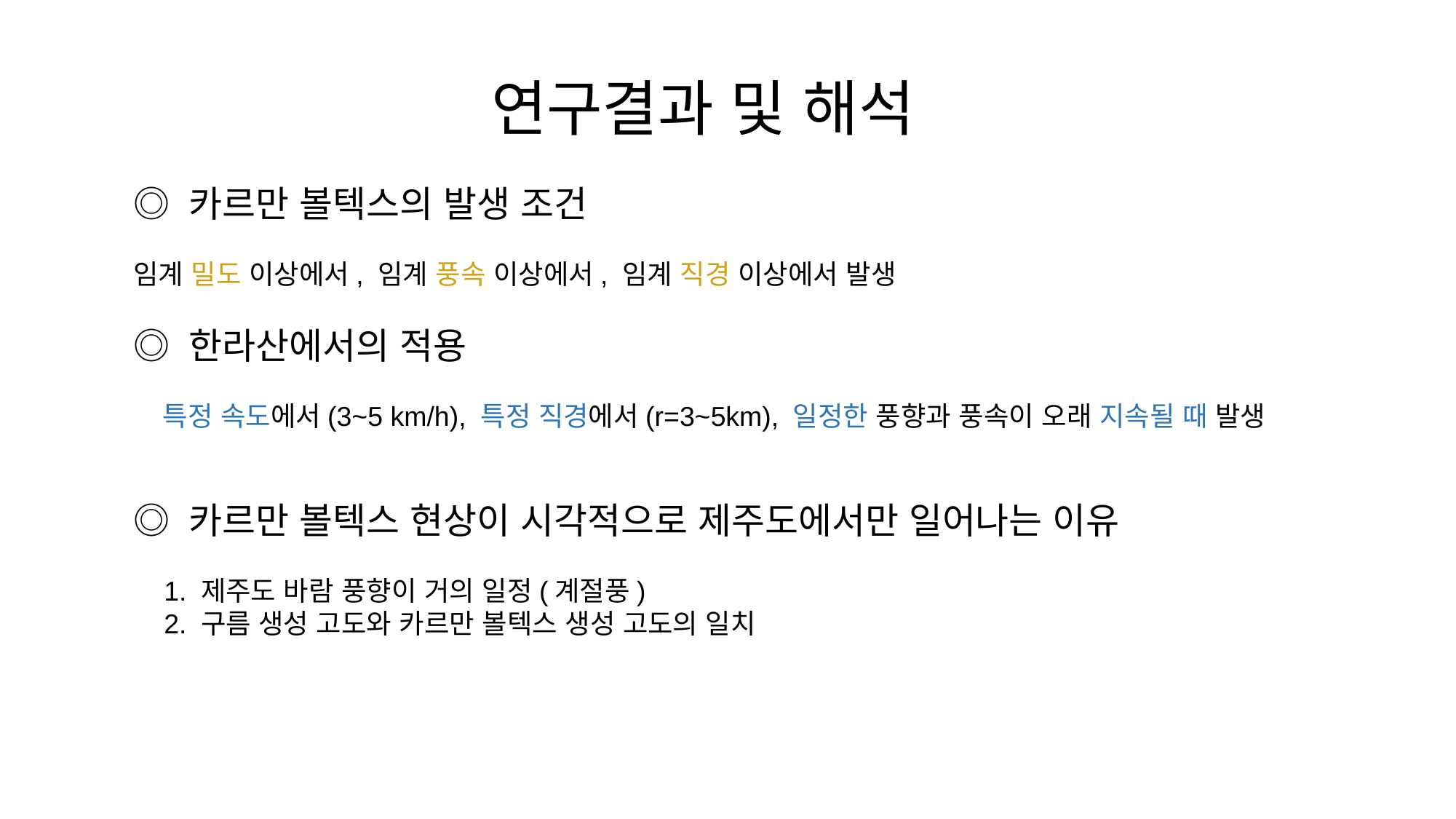

연구결과 및 해석
◎ 카르만 볼텍스의 발생 조건
임계 밀도 이상에서, 임계 풍속 이상에서, 임계 직경 이상에서 발생

◎ 한라산에서의 적용

   특정 속도에서(3~5 km/h), 특정 직경에서(r=3~5km), 일정한 풍향과 풍속이 오래 지속될 때 발생

◎ 카르만 볼텍스 현상이 시각적으로 제주도에서만 일어나는 이유

    1. 제주도 바람 풍향이 거의 일정(계절풍)
    2. 구름 생성 고도와 카르만 볼텍스 생성 고도의 일치